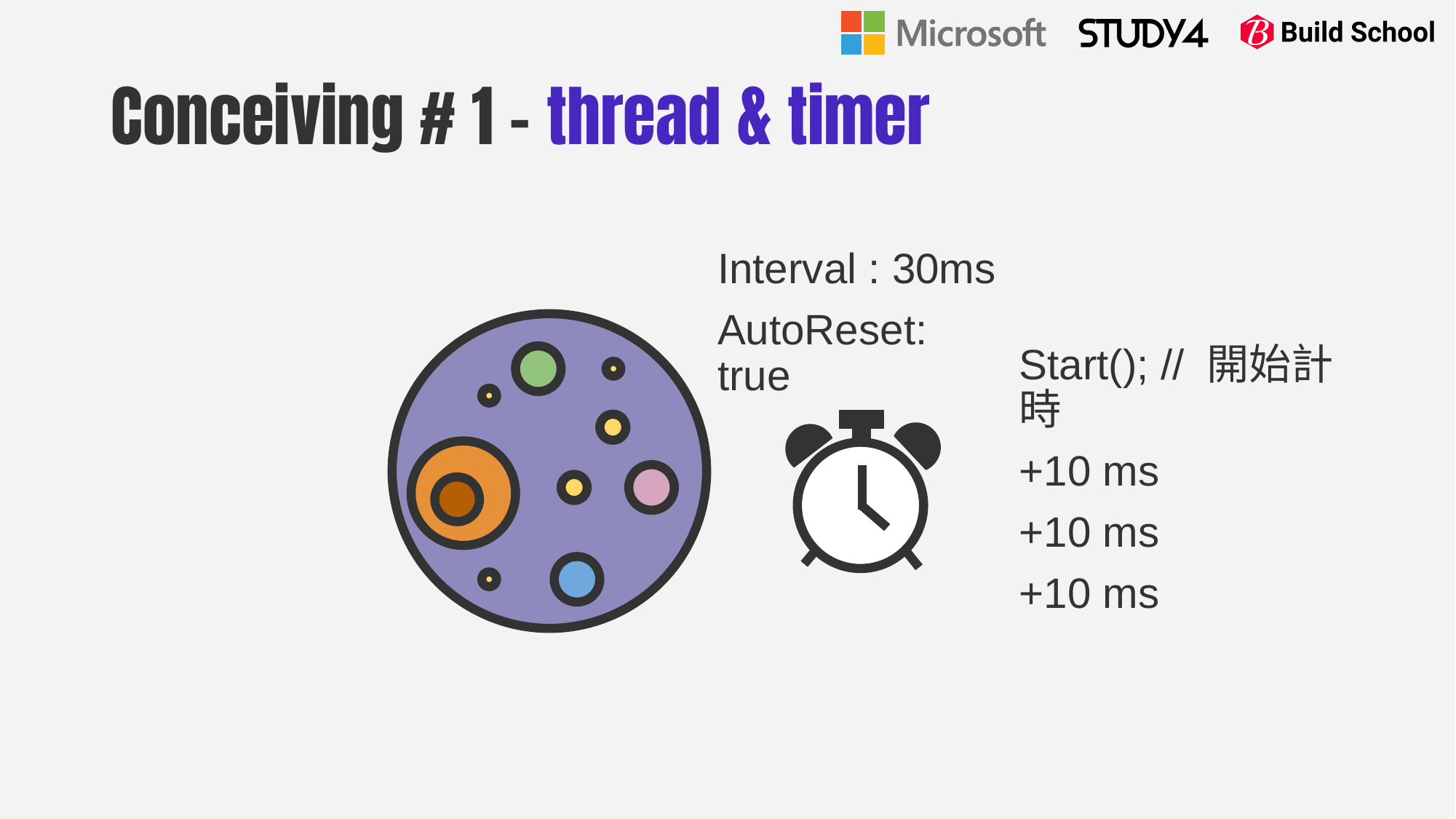

# Conceiving # 1 - thread & timer
Interval : 30ms
AutoReset: true

Start(); // 開始計時
+10 ms
+10 ms
+10 ms